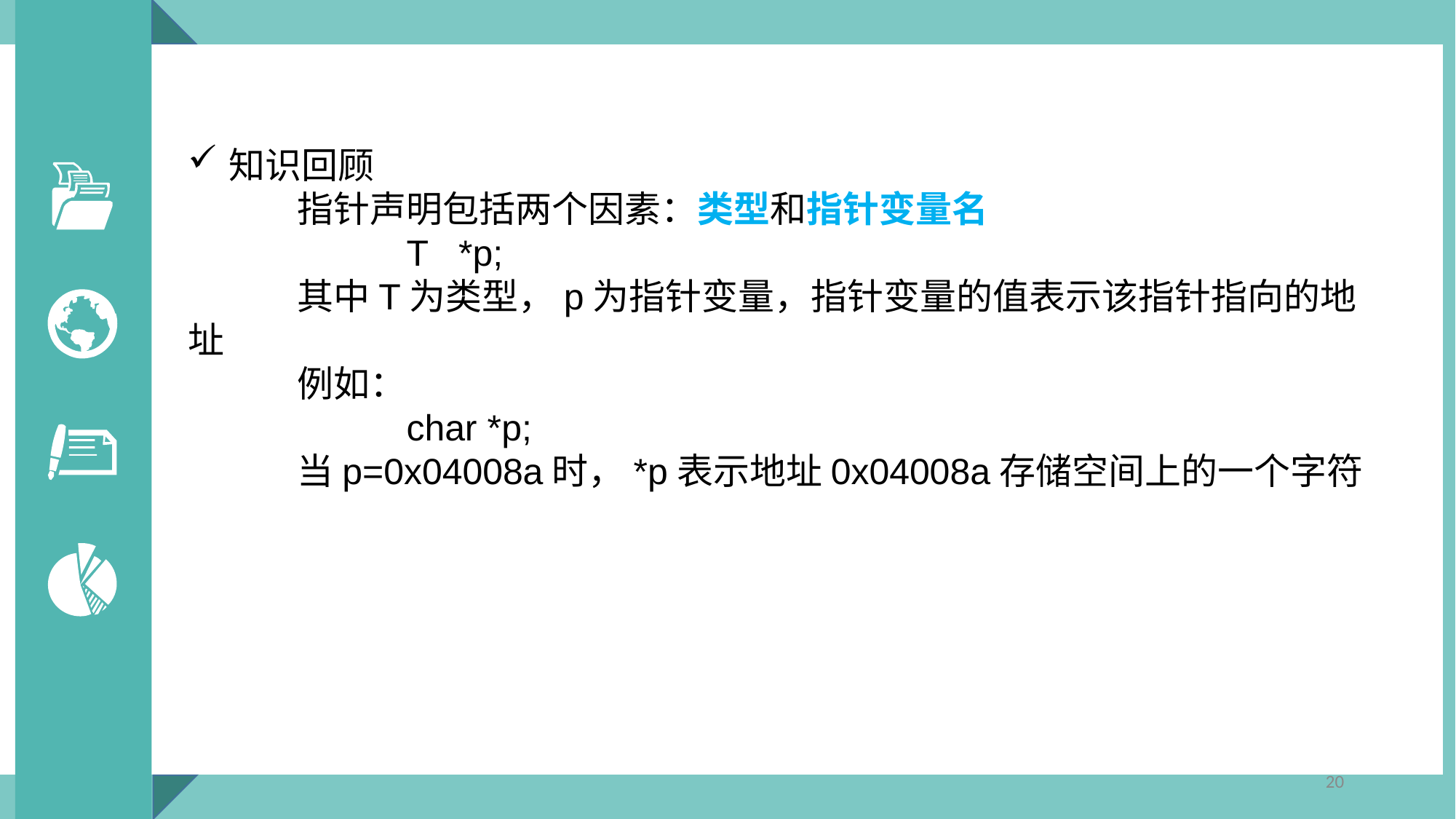

知识回顾
	指针声明包括两个因素：类型和指针变量名
		T   *p;
	其中T为类型，p为指针变量，指针变量的值表示该指针指向的地址
	例如：
		char *p;
	当p=0x04008a时，*p表示地址0x04008a存储空间上的一个字符
20